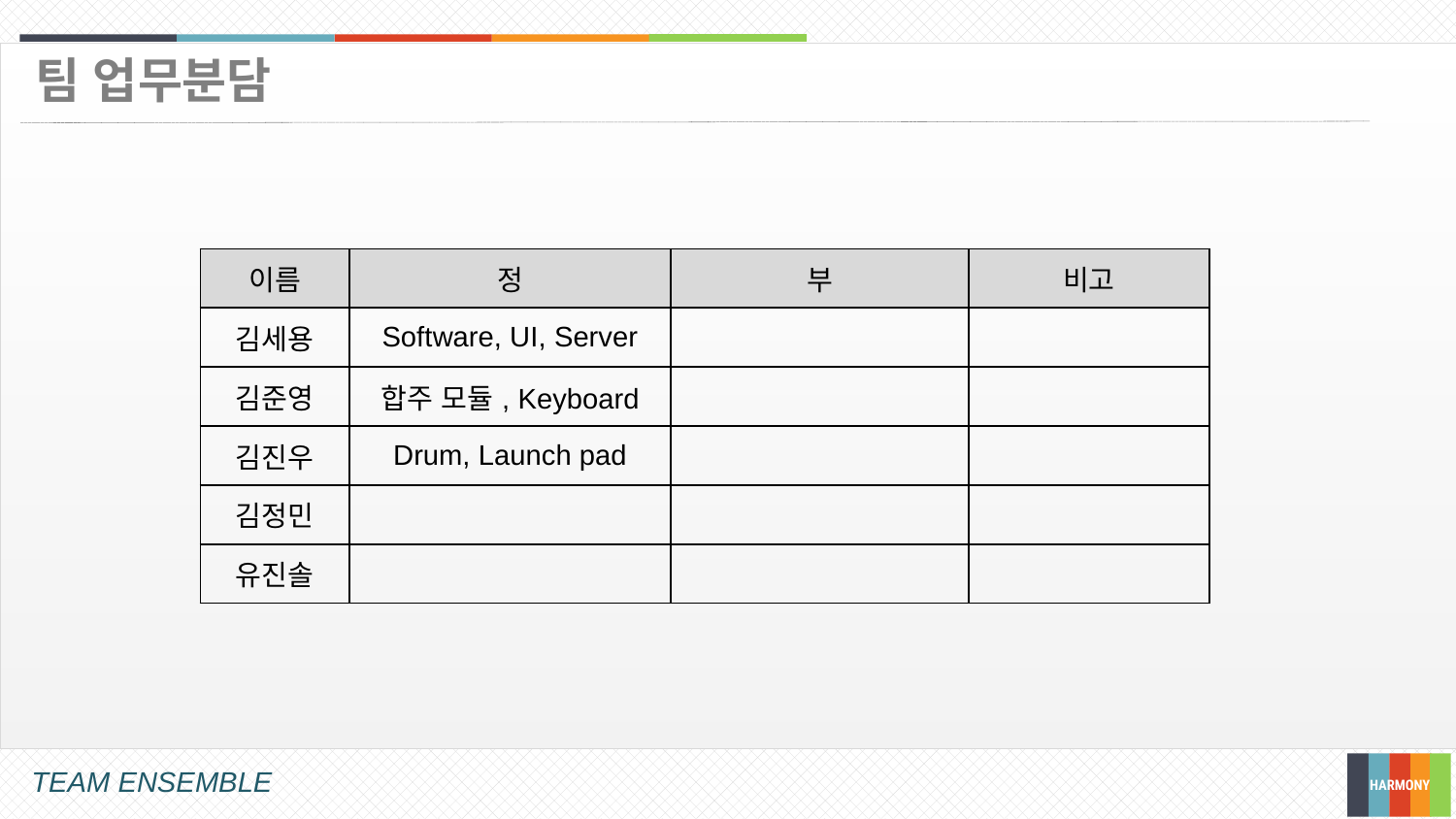

팀 업무분담

| 이름 | 정 | 부 | 비고 |
| --- | --- | --- | --- |
| 김세용 | Software, UI, Server |  |  |
| 김준영 | 합주 모듈, Keyboard |  |  |
| 김진우 | Drum, Launch pad |  |  |
| 김정민 |  |  |  |
| 유진솔 |  |  |  |